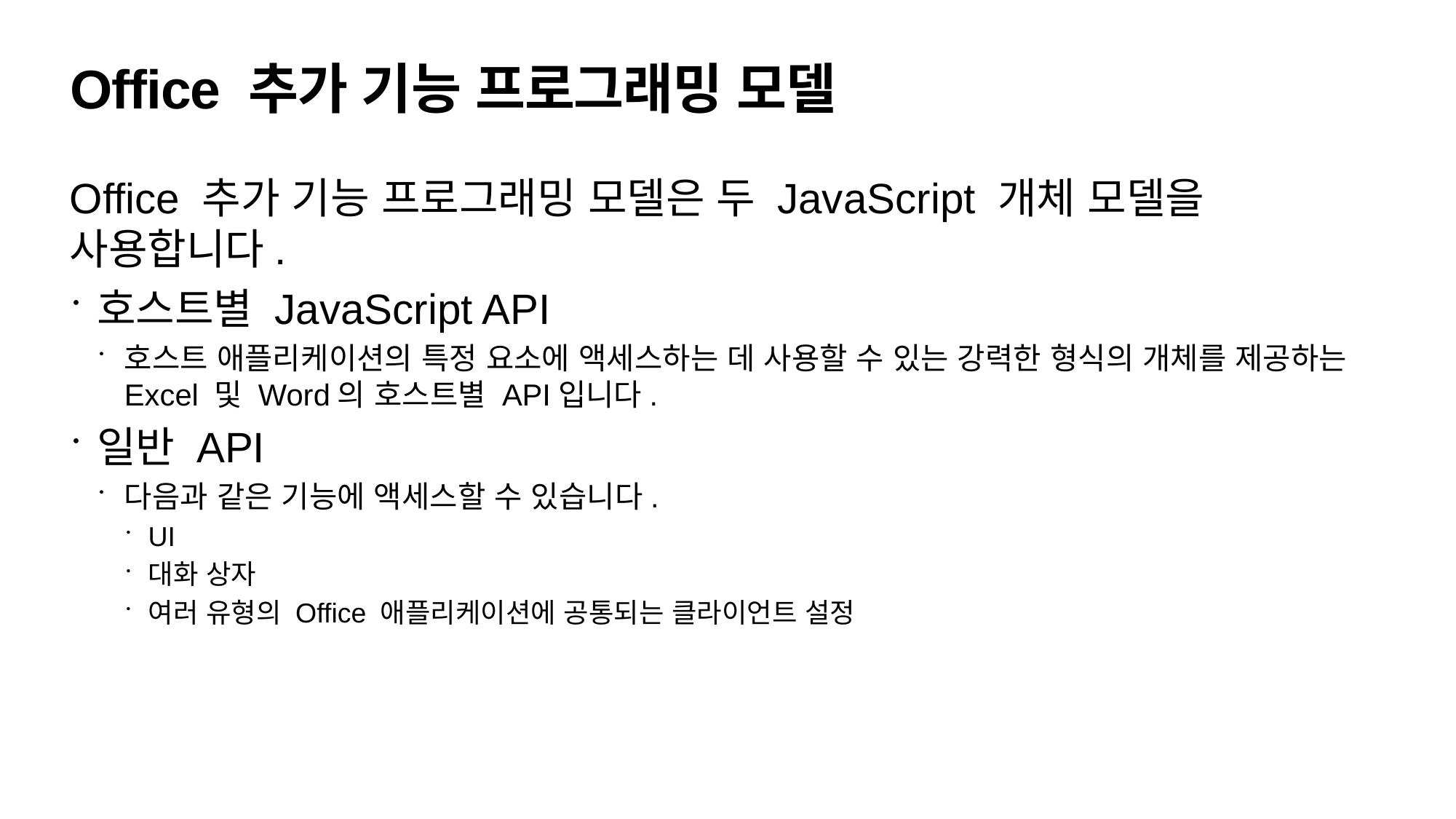

# Office 추가 기능 프로그래밍 모델
Office 추가 기능 프로그래밍 모델은 두 JavaScript 개체 모델을 사용합니다.
호스트별 JavaScript API
호스트 애플리케이션의 특정 요소에 액세스하는 데 사용할 수 있는 강력한 형식의 개체를 제공하는 Excel 및 Word의 호스트별 API입니다.
일반 API
다음과 같은 기능에 액세스할 수 있습니다.
UI
대화 상자
여러 유형의 Office 애플리케이션에 공통되는 클라이언트 설정